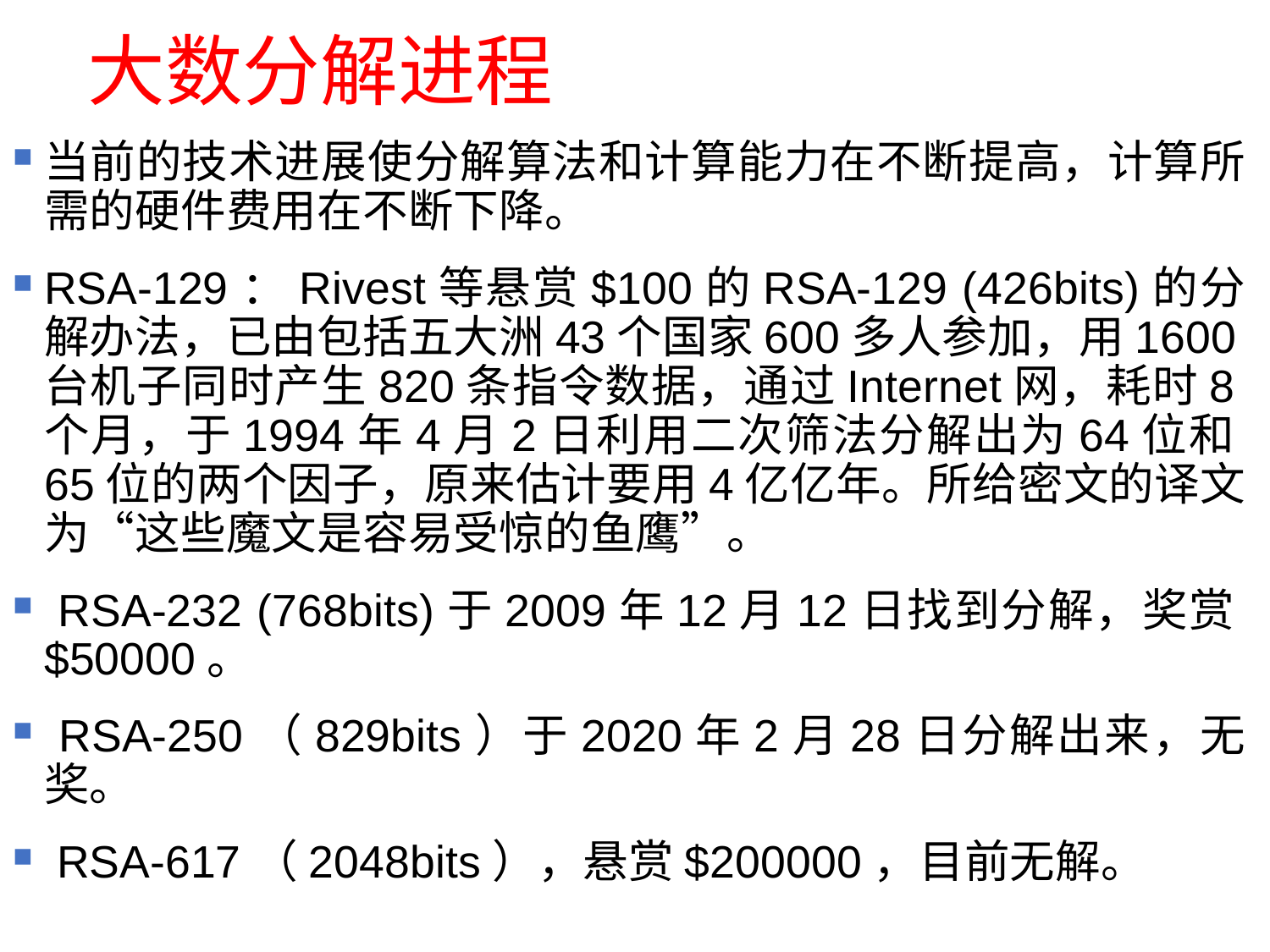

# 大数分解进程
当前的技术进展使分解算法和计算能力在不断提高，计算所需的硬件费用在不断下降。
RSA-129：Rivest等悬赏$100的RSA-129 (426bits)的分解办法，已由包括五大洲43个国家600多人参加，用1600台机子同时产生820条指令数据，通过Internet网，耗时8个月，于1994年4月2日利用二次筛法分解出为64位和65位的两个因子，原来估计要用4亿亿年。所给密文的译文为“这些魔文是容易受惊的鱼鹰”。
 RSA-232 (768bits)于2009年12月12日找到分解，奖赏$50000。
 RSA-250（829bits）于2020年2月28日分解出来，无奖。
 RSA-617（2048bits），悬赏$200000，目前无解。